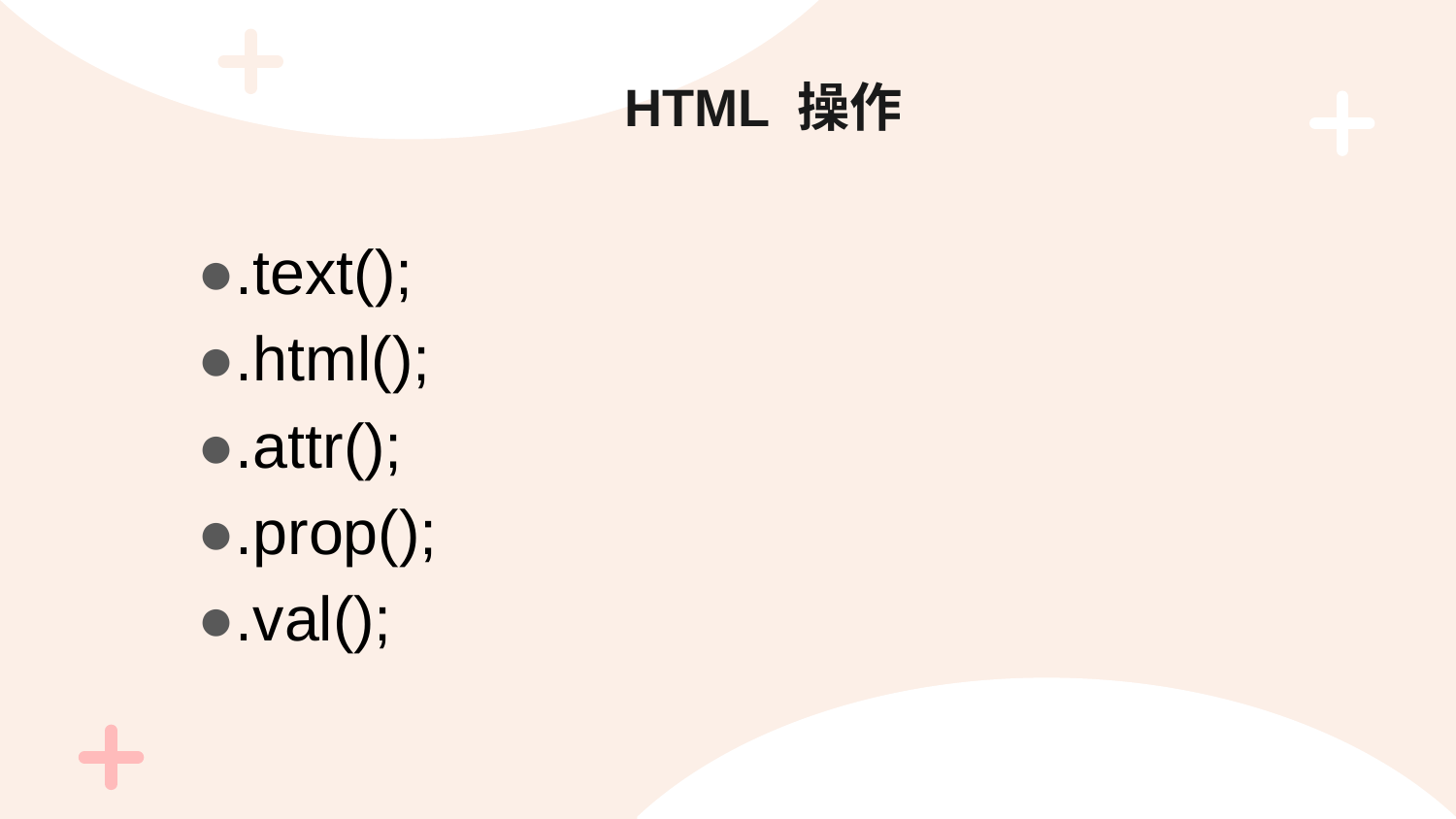

# HTML 操作
●.text();
●.html();
●.attr();
●.prop();
●.val();